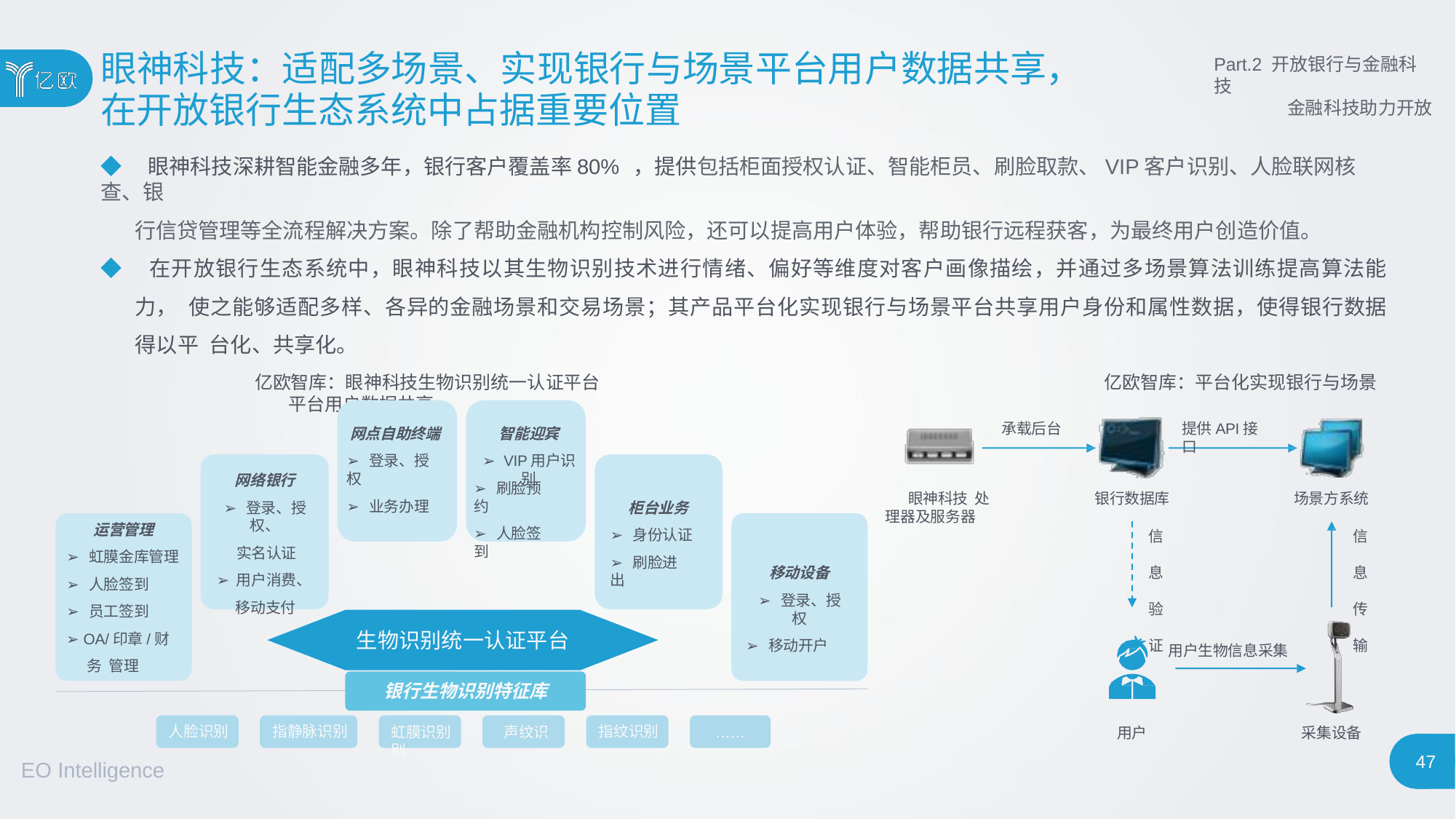

# 眼神科技：适配多场景、实现银行与场景平台用户数据共享，
在开放银行生态系统中占据重要位置
Part.2 开放银行与金融科技
金融科技助力开放

◆ 眼神科技深耕智能金融多年，银行客户覆盖率80% ，提供包括柜面授权认证、智能柜员、刷脸取款、VIP客户识别、人脸联网核查、银
行信贷管理等全流程解决方案。除了帮助金融机构控制风险，还可以提高用户体验，帮助银行远程获客，为最终用户创造价值。
◆ 在开放银行生态系统中，眼神科技以其生物识别技术进行情绪、偏好等维度对客户画像描绘，并通过多场景算法训练提高算法能力，  使之能够适配多样、各异的金融场景和交易场景；其产品平台化实现银行与场景平台共享用户身份和属性数据，使得银行数据得以平  台化、共享化。
亿欧智库：眼神科技生物识别统一认证平台	亿欧智库：平台化实现银行与场景平台用户数据共享

提供API接口
承载后台
网点自助终端
➢   登录、授权
➢   业务办理
智能迎宾
➢   VIP用户识别

网络银行
➢   登录、授权、
实名认证
➢ 用户消费、  移动支付
➢   刷脸预约
➢   人脸签到
眼神科技  处理器及服务器
银行数据库
场景方系统
柜台业务
➢   身份认证

运营管理
➢   虹膜金库管理
➢   人脸签到
➢   员工签到
➢ OA/印章/财务  管理

信  息  验  证
信  息  传  输
➢   刷脸进出
移动设备
➢   登录、授权
➢   移动开户

生物识别统一认证平台

用户生物信息采集

银行生物识别特征库

虹膜识别	声纹识别

人脸识别
指静脉识别
指纹识别
……
采集设备
用户
47
EO Intelligence